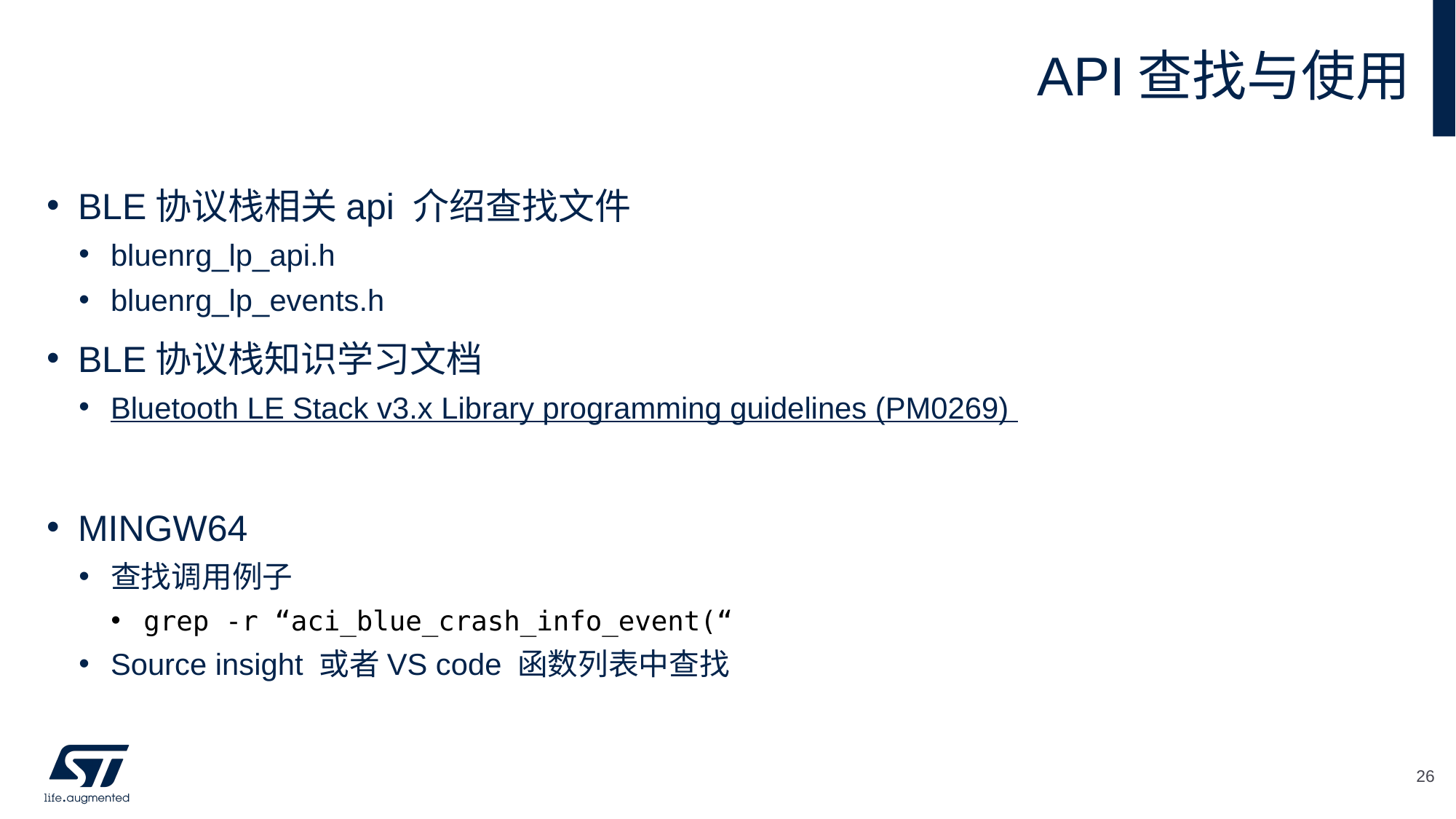

# API查找与使用
BLE协议栈相关api 介绍查找文件
bluenrg_lp_api.h
bluenrg_lp_events.h
BLE协议栈知识学习文档
Bluetooth LE Stack v3.x Library programming guidelines (PM0269)

MINGW64
查找调用例子
grep -r “aci_blue_crash_info_event(“
Source insight 或者VS code 函数列表中查找

26